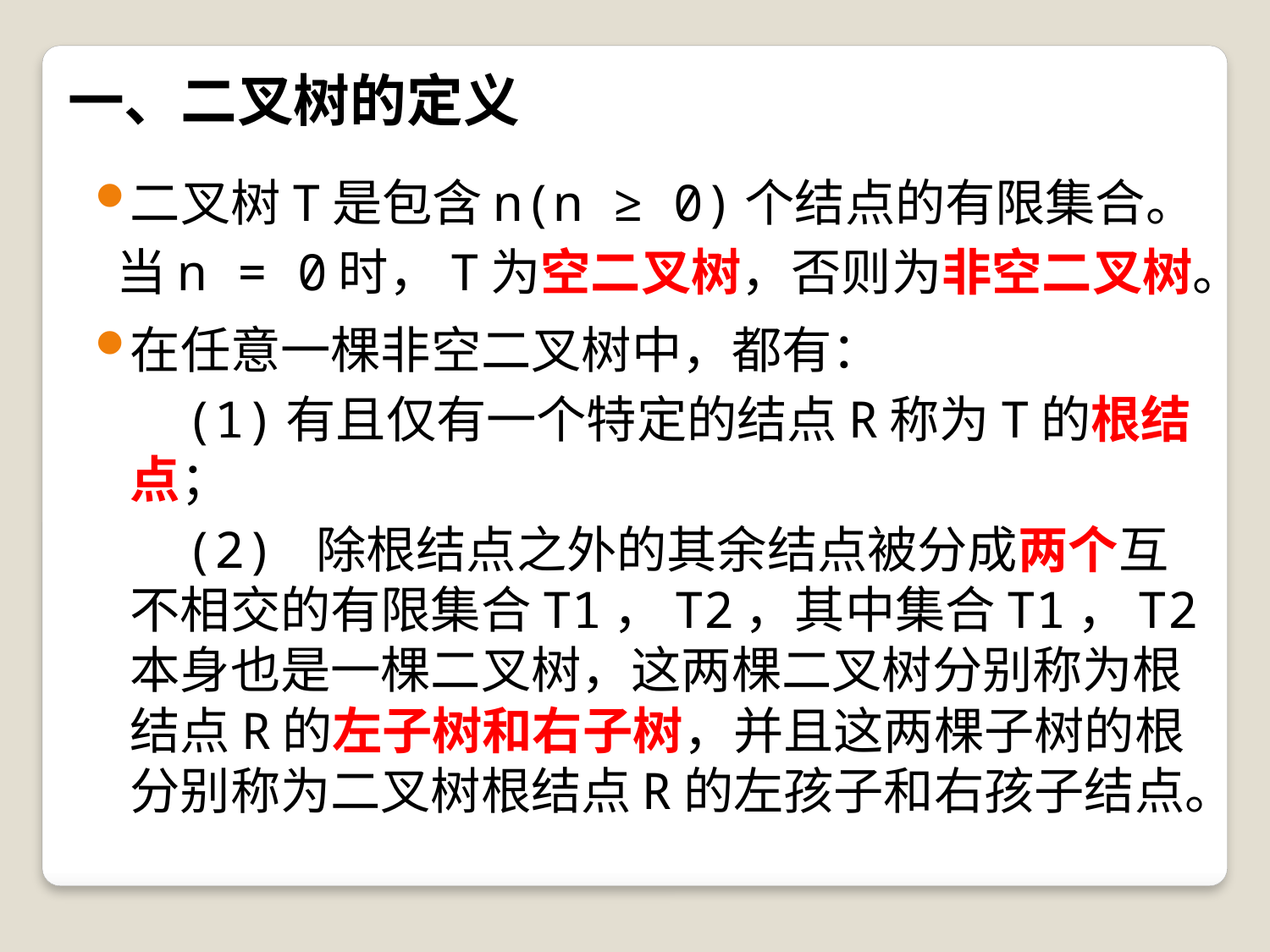

# 一、二叉树的定义

二叉树T是包含n(n ≥ 0)个结点的有限集合。
 当n = 0时，T为空二叉树，否则为非空二叉树。
在任意一棵非空二叉树中，都有：
   (1)有且仅有一个特定的结点R称为T的根结点；
   (2) 除根结点之外的其余结点被分成两个互不相交的有限集合T1，T2，其中集合T1，T2本身也是一棵二叉树，这两棵二叉树分别称为根结点R的左子树和右子树，并且这两棵子树的根分别称为二叉树根结点R的左孩子和右孩子结点。